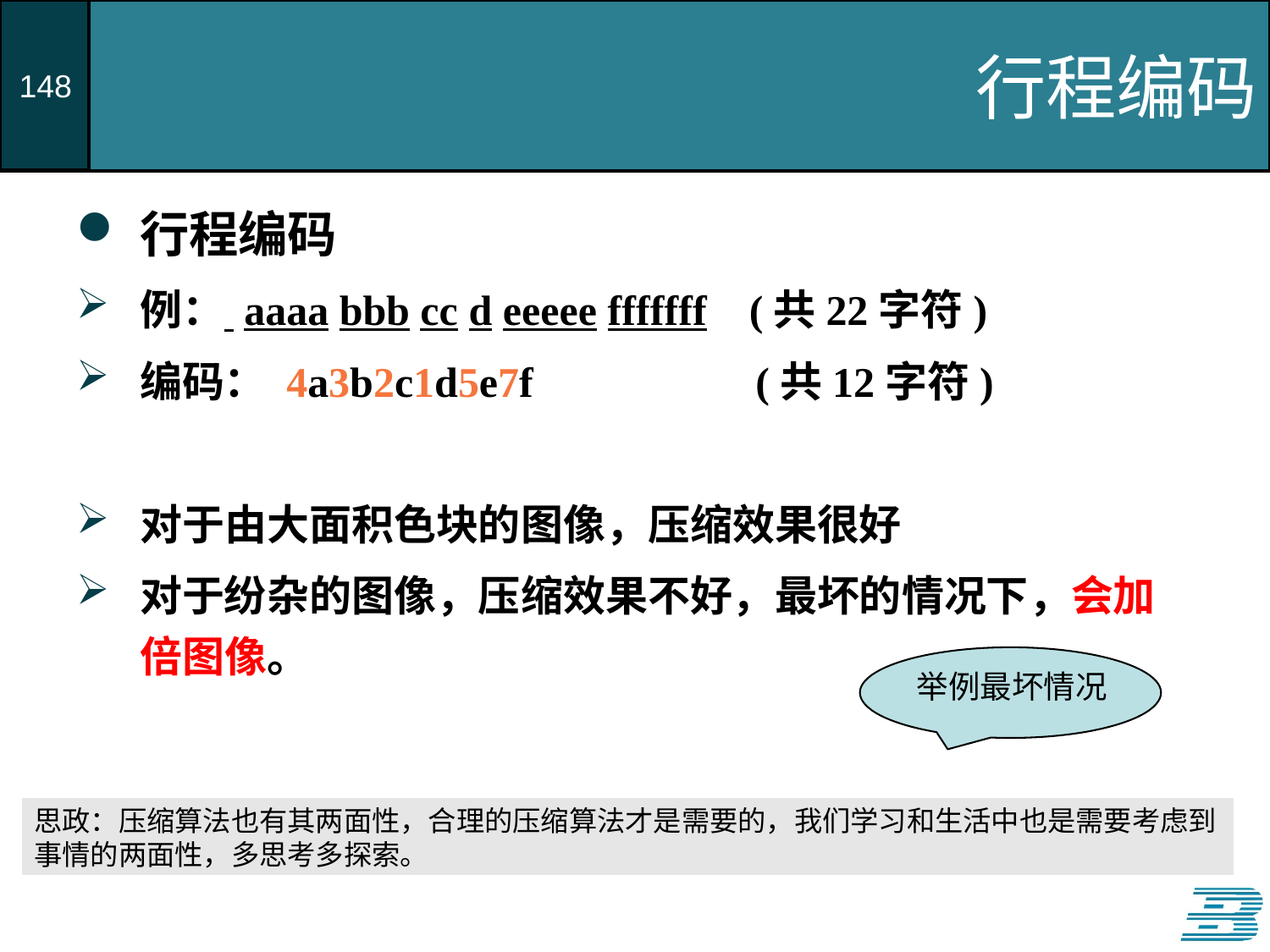

# 行程编码
行程编码
例： aaaa bbb cc d eeeee fffffff    (共22字符)
编码： 4a3b2c1d5e7f                     (共12字符)

对于由大面积色块的图像，压缩效果很好
对于纷杂的图像，压缩效果不好，最坏的情况下，会加倍图像。

举例最坏情况
思政：压缩算法也有其两面性，合理的压缩算法才是需要的，我们学习和生活中也是需要考虑到
事情的两面性，多思考多探索。